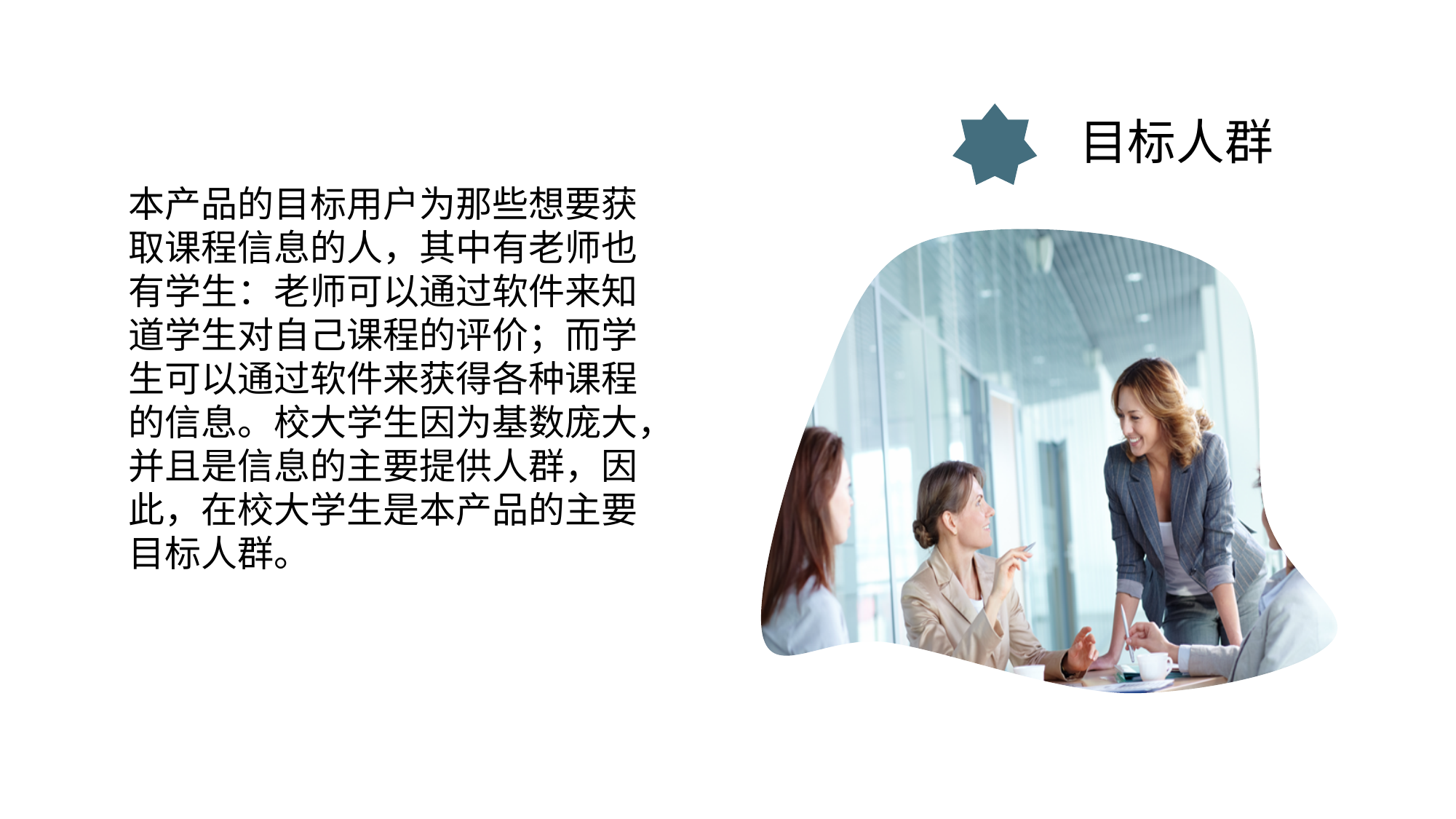

目标人群
本产品的目标用户为那些想要获取课程信息的人，其中有老师也有学生：老师可以通过软件来知道学生对自己课程的评价；而学生可以通过软件来获得各种课程的信息。校大学生因为基数庞大，并且是信息的主要提供人群，因此，在校大学生是本产品的主要目标人群。